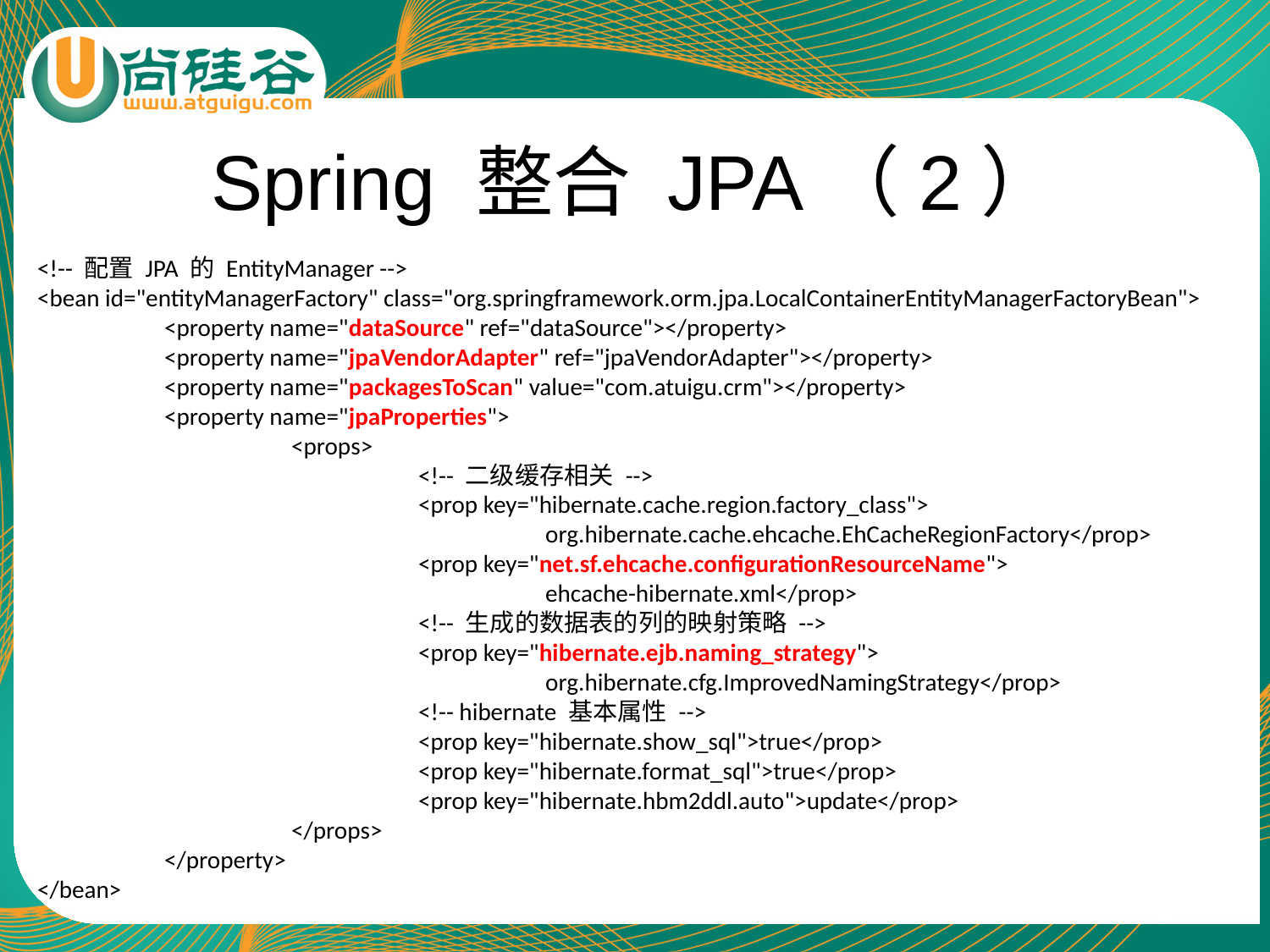

# Spring 整合 JPA（2）
<!-- 配置 JPA 的 EntityManager -->
<bean id="entityManagerFactory" class="org.springframework.orm.jpa.LocalContainerEntityManagerFactoryBean">
	<property name="dataSource" ref="dataSource"></property>
	<property name="jpaVendorAdapter" ref="jpaVendorAdapter"></property>
	<property name="packagesToScan" value="com.atuigu.crm"></property>
	<property name="jpaProperties">
		<props>
			<!-- 二级缓存相关 -->
			<prop key="hibernate.cache.region.factory_class">
				org.hibernate.cache.ehcache.EhCacheRegionFactory</prop>
			<prop key="net.sf.ehcache.configurationResourceName">
				ehcache-hibernate.xml</prop>
			<!-- 生成的数据表的列的映射策略 -->
			<prop key="hibernate.ejb.naming_strategy">
				org.hibernate.cfg.ImprovedNamingStrategy</prop>
			<!-- hibernate 基本属性 -->
			<prop key="hibernate.show_sql">true</prop>
			<prop key="hibernate.format_sql">true</prop>
			<prop key="hibernate.hbm2ddl.auto">update</prop>
		</props>
	</property>
</bean>